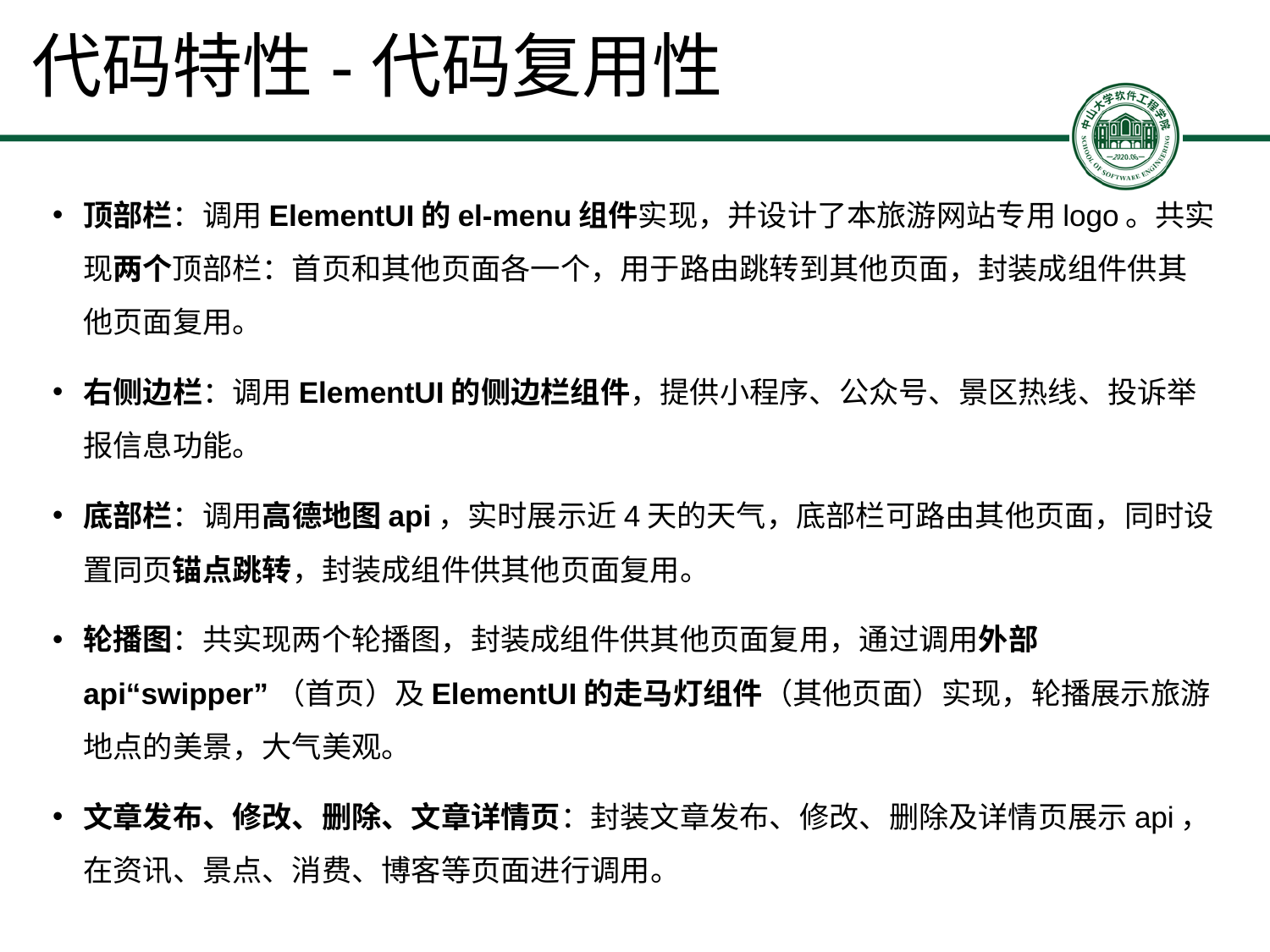

# 代码特性-代码复用性
顶部栏：调用ElementUI的el-menu组件实现，并设计了本旅游网站专用logo。共实现两个顶部栏：首页和其他页面各一个，用于路由跳转到其他页面，封装成组件供其他页面复用。
右侧边栏：调用ElementUI的侧边栏组件，提供小程序、公众号、景区热线、投诉举报信息功能。
底部栏：调用高德地图api，实时展示近4天的天气，底部栏可路由其他页面，同时设置同页锚点跳转，封装成组件供其他页面复用。
轮播图：共实现两个轮播图，封装成组件供其他页面复用，通过调用外部api“swipper”（首页）及ElementUI的走马灯组件（其他页面）实现，轮播展示旅游地点的美景，大气美观。
文章发布、修改、删除、文章详情页：封装文章发布、修改、删除及详情页展示api，在资讯、景点、消费、博客等页面进行调用。